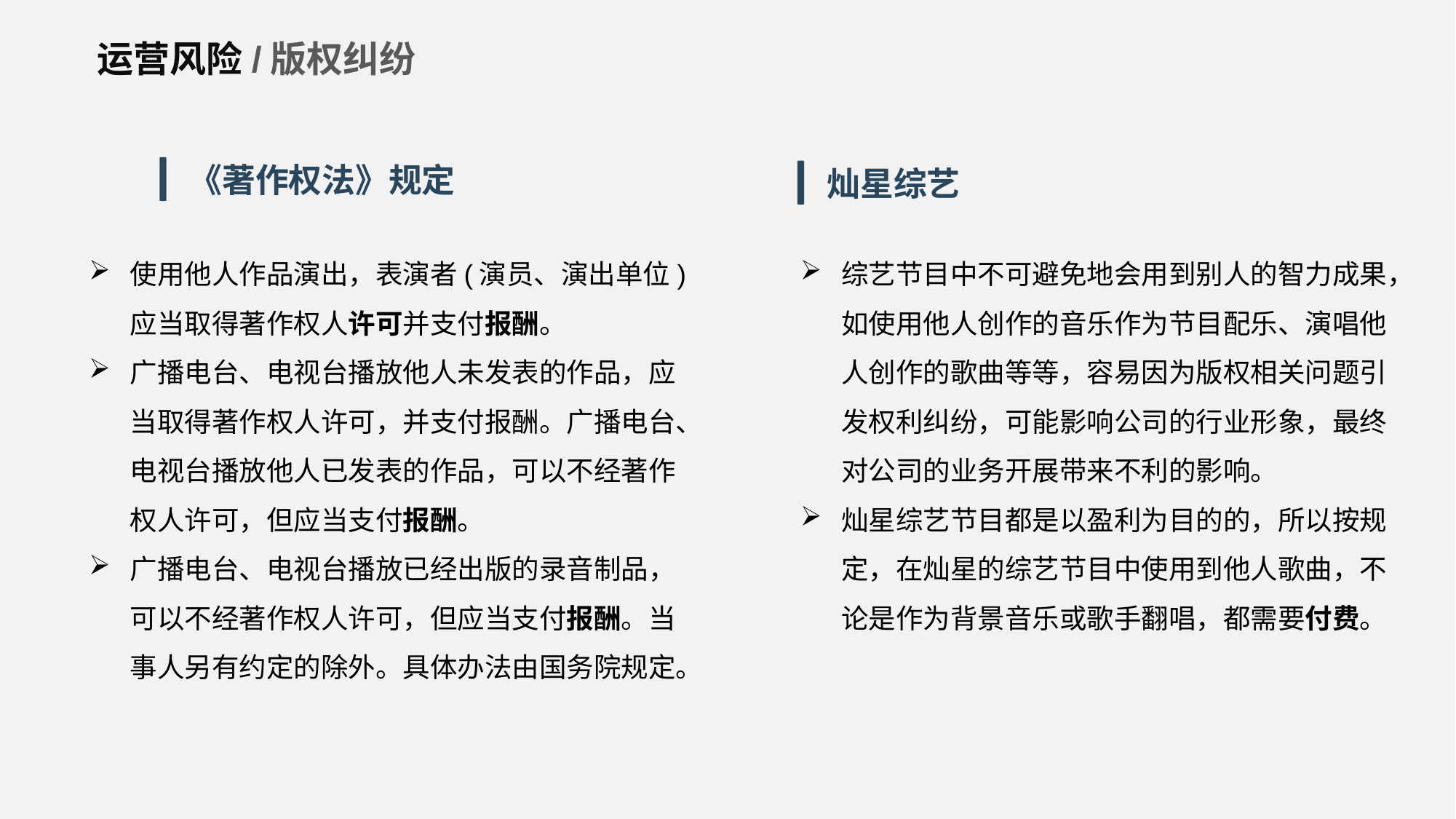

运营风险/版权纠纷
《著作权法》规定

使用他人作品演出，表演者(演员、演出单位)应当取得著作权人许可并支付报酬。
广播电台、电视台播放他人未发表的作品，应当取得著作权人许可，并支付报酬。广播电台、电视台播放他人已发表的作品，可以不经著作权人许可，但应当支付报酬。
广播电台、电视台播放已经出版的录音制品，可以不经著作权人许可，但应当支付报酬。当事人另有约定的除外。具体办法由国务院规定。
灿星综艺

综艺节目中不可避免地会用到别人的智力成果，如使用他人创作的音乐作为节目配乐、演唱他人创作的歌曲等等，容易因为版权相关问题引发权利纠纷，可能影响公司的行业形象，最终对公司的业务开展带来不利的影响。
灿星综艺节目都是以盈利为目的的，所以按规定，在灿星的综艺节目中使用到他人歌曲，不论是作为背景音乐或歌手翻唱，都需要付费。